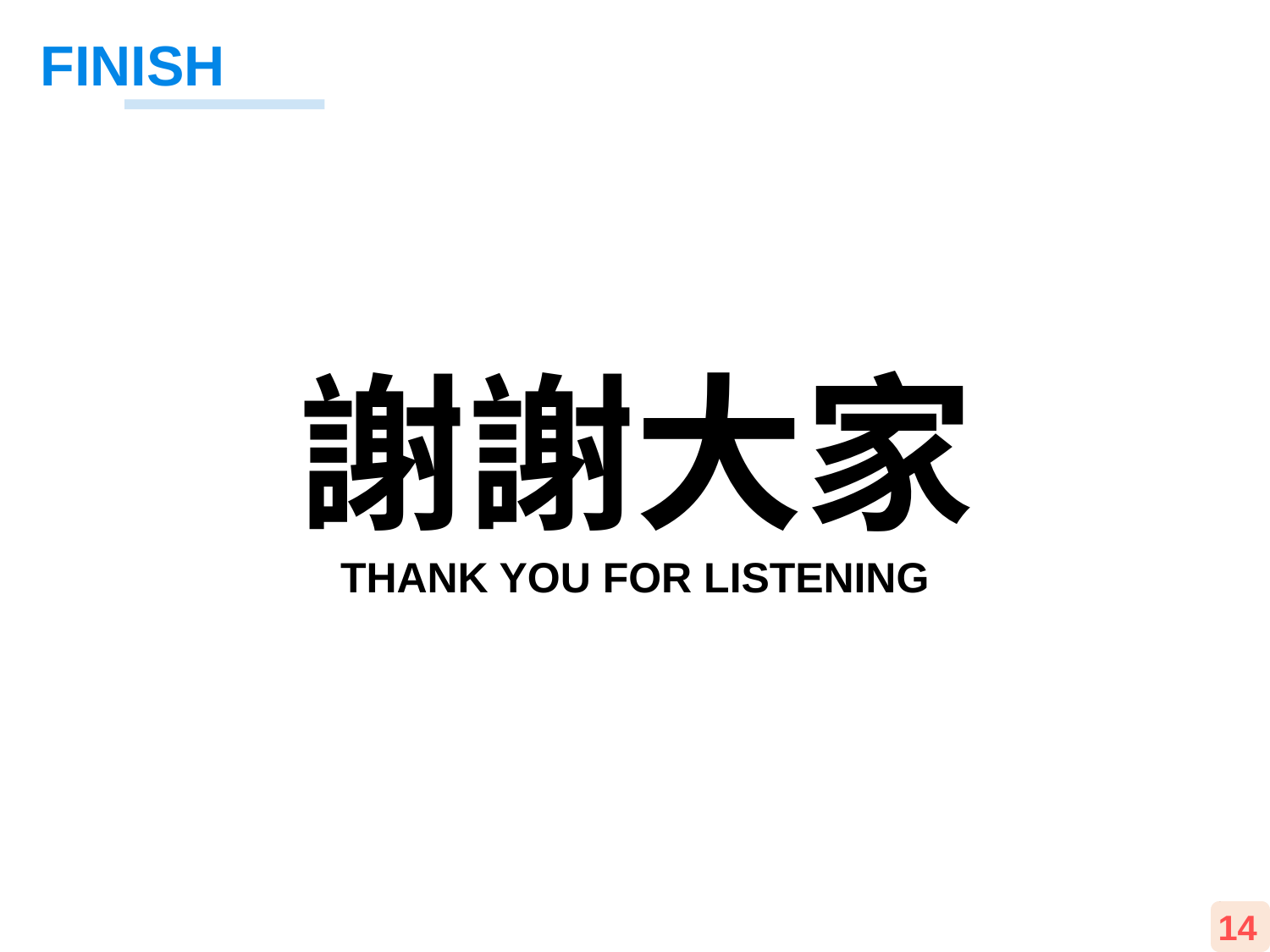

FINISH
謝謝大家
THANK YOU FOR LISTENING
14